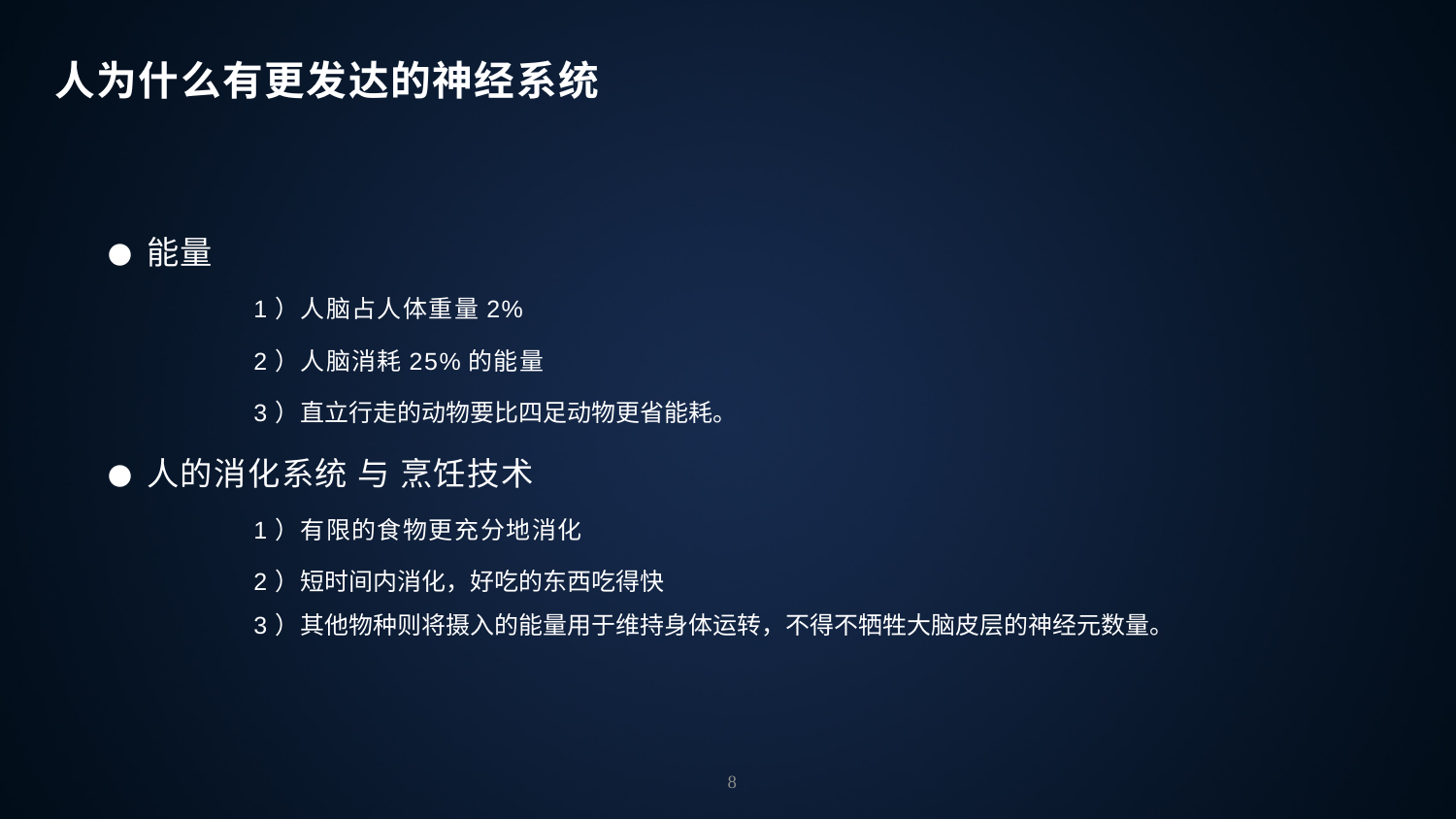

人为什么有更发达的神经系统
● 能量
	1）人脑占人体重量2%
	2）人脑消耗25%的能量
	3）直立行走的动物要比四足动物更省能耗。
● 人的消化系统 与 烹饪技术
	1）有限的食物更充分地消化
	2）短时间内消化，好吃的东西吃得快
	3）其他物种则将摄入的能量用于维持身体运转，不得不牺牲大脑皮层的神经元数量。
8